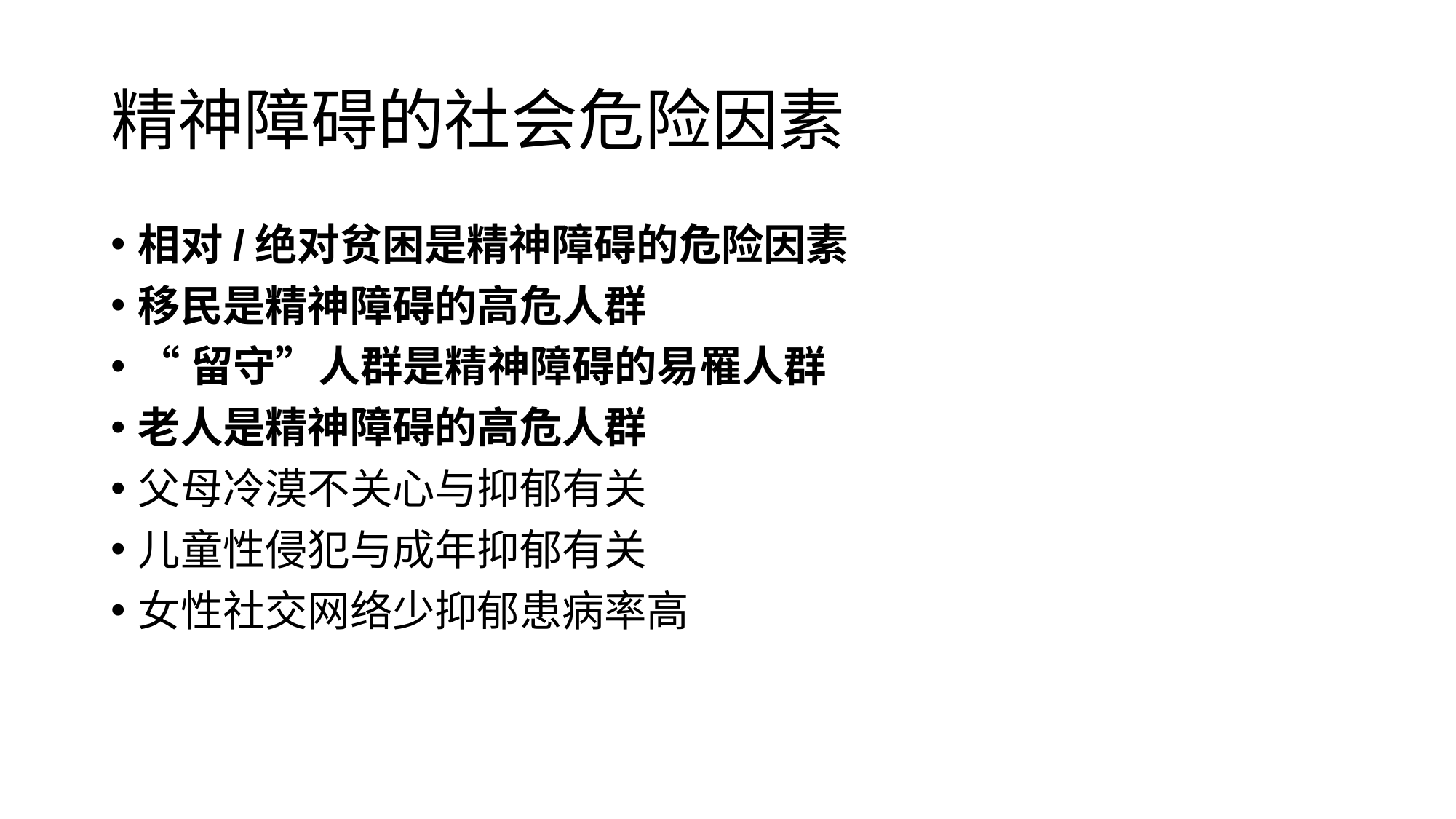

# 精神障碍的社会危险因素
相对/绝对贫困是精神障碍的危险因素
移民是精神障碍的高危人群
“留守”人群是精神障碍的易罹人群
老人是精神障碍的高危人群
父母冷漠不关心与抑郁有关
儿童性侵犯与成年抑郁有关
女性社交网络少抑郁患病率高